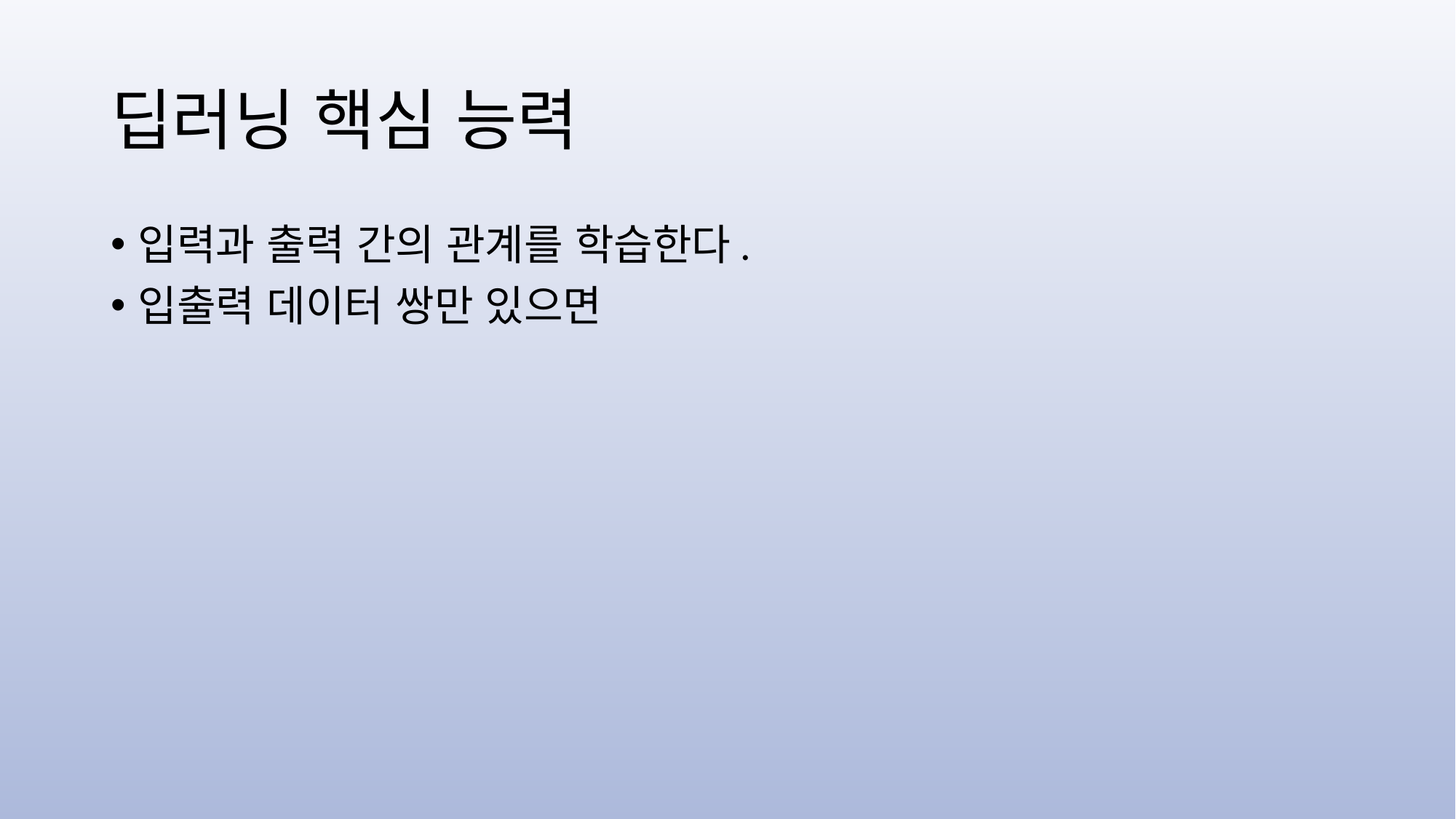

# 딥러닝 핵심 능력
입력과 출력 간의 관계를 학습한다.
입출력 데이터 쌍만 있으면